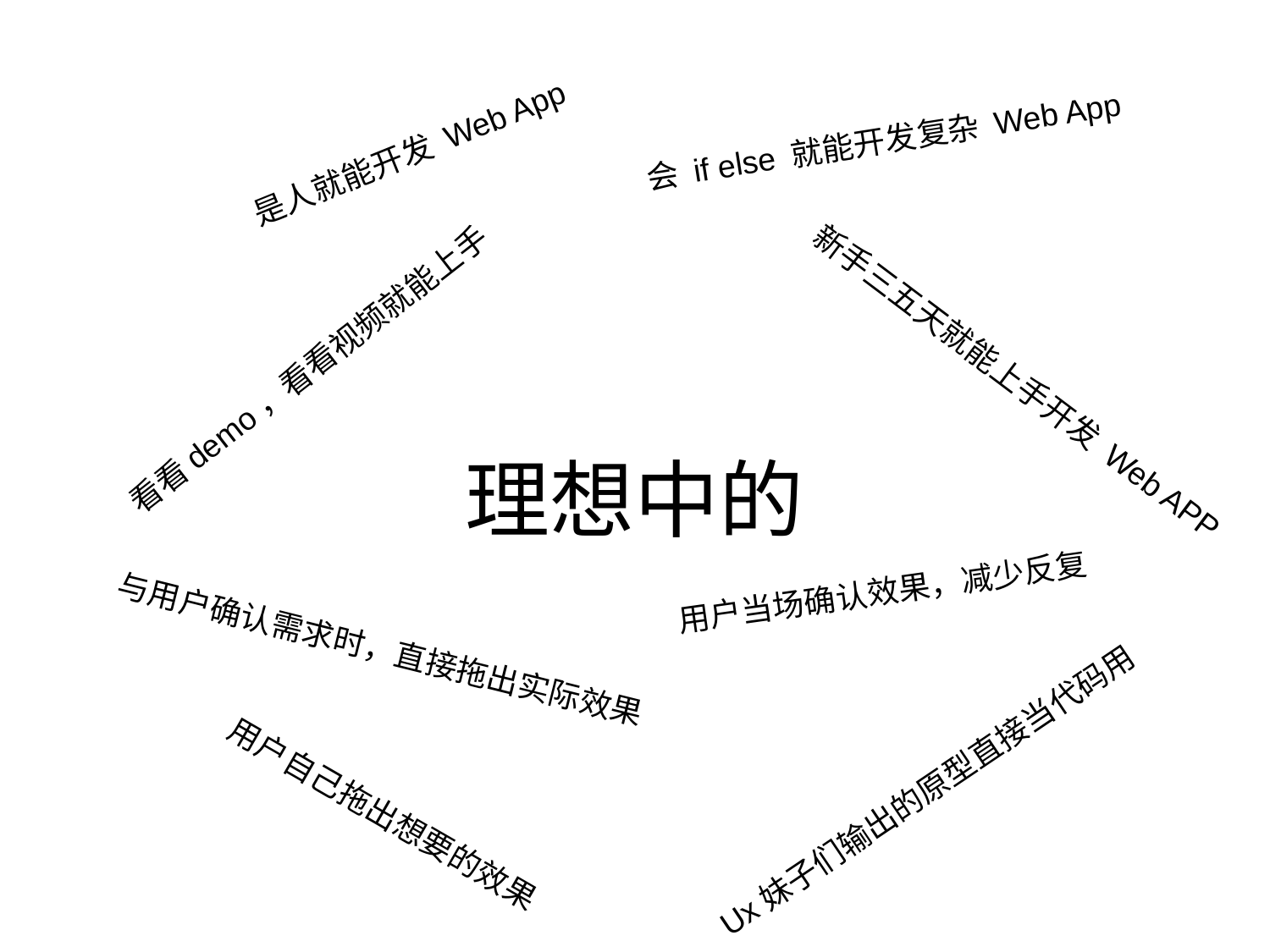

会 if else 就能开发复杂 Web App
是人就能开发 Web App
看看demo，看看视频就能上手
新手三五天就能上手开发 Web APP
# 理想中的
用户当场确认效果，减少反复
与用户确认需求时，直接拖出实际效果
Ux妹子们输出的原型直接当代码用
用户自己拖出想要的效果